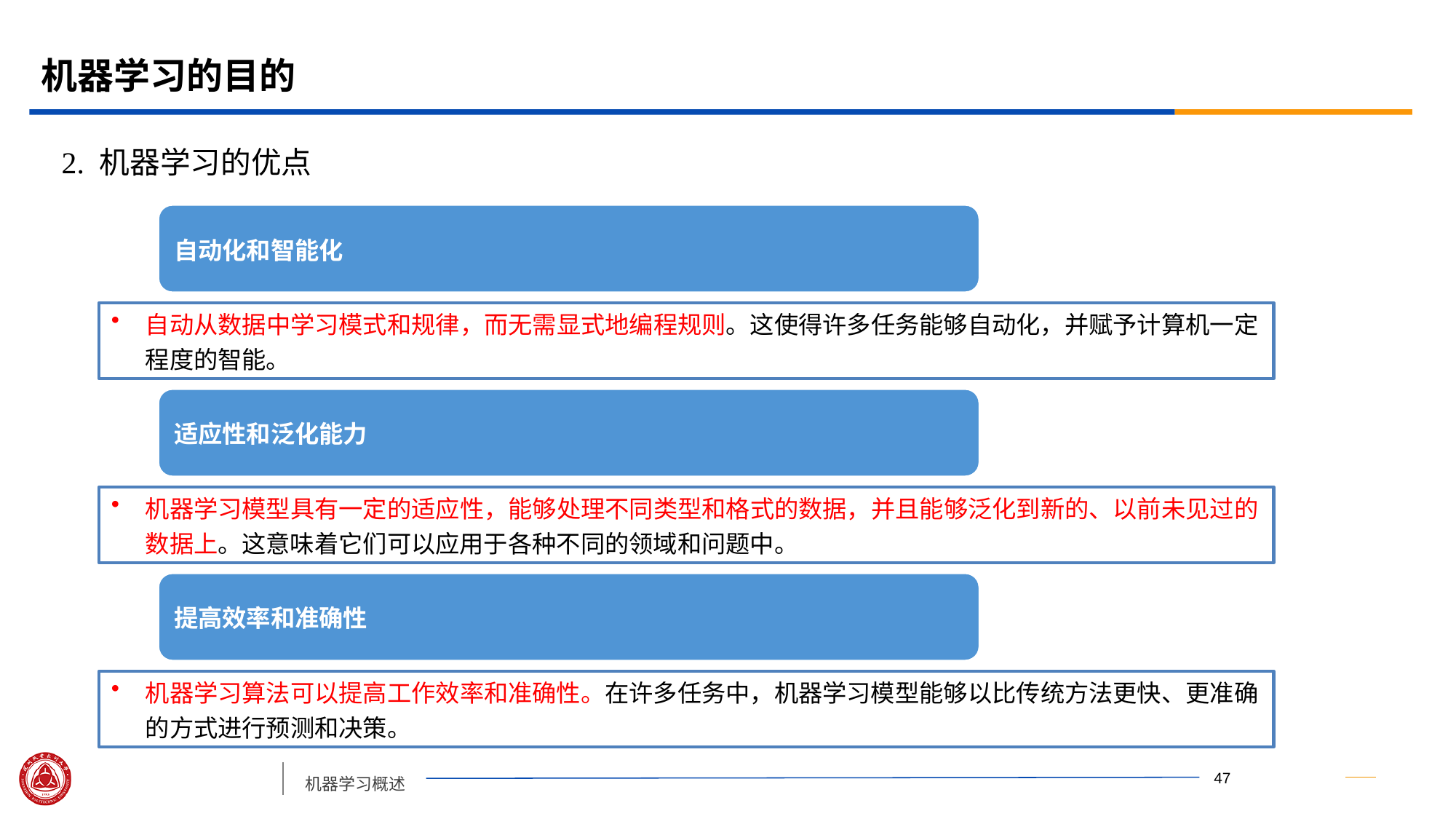

# 机器学习的目的
2. 机器学习的优点
自动化和智能化
自动从数据中学习模式和规律，而无需显式地编程规则。这使得许多任务能够自动化，并赋予计算机一定程度的智能。
适应性和泛化能力
机器学习模型具有一定的适应性，能够处理不同类型和格式的数据，并且能够泛化到新的、以前未见过的数据上。这意味着它们可以应用于各种不同的领域和问题中。
提高效率和准确性
机器学习算法可以提高工作效率和准确性。在许多任务中，机器学习模型能够以比传统方法更快、更准确的方式进行预测和决策。